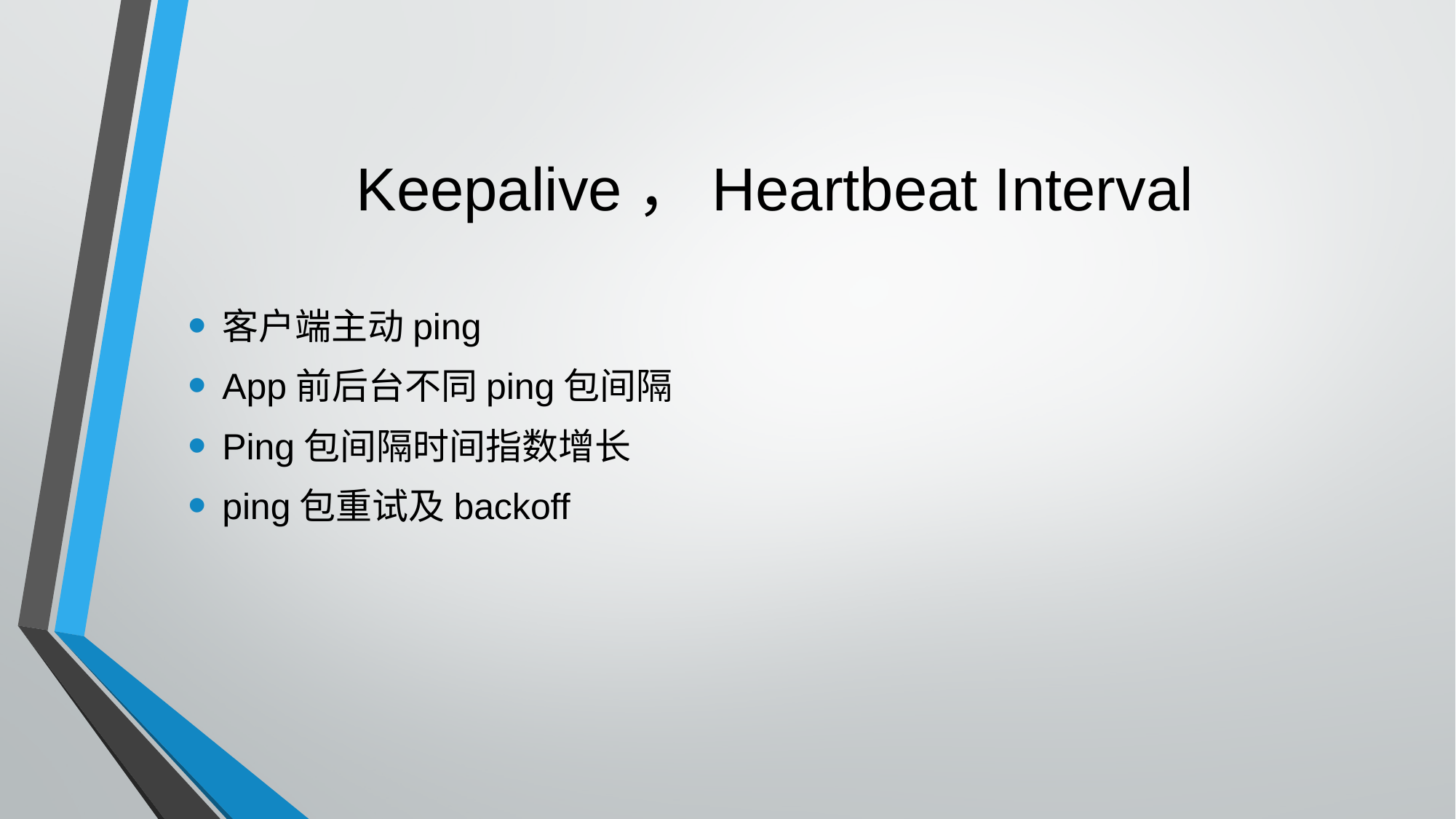

# Keepalive，Heartbeat Interval
客户端主动ping
App前后台不同ping包间隔
Ping包间隔时间指数增长
ping包重试及backoff